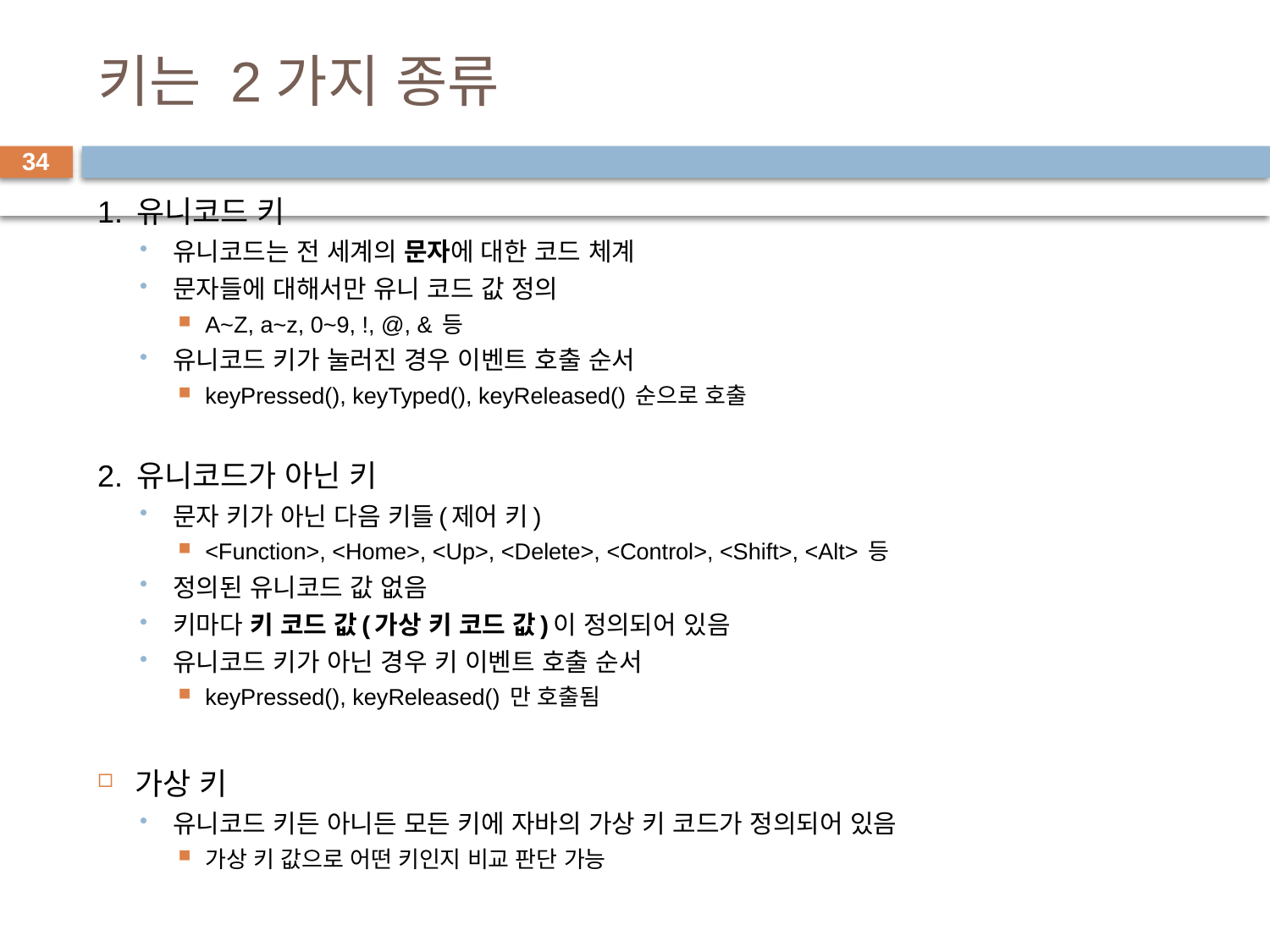

# 키는 2가지 종류
34
1. 유니코드 키
유니코드는 전 세계의 문자에 대한 코드 체계
문자들에 대해서만 유니 코드 값 정의
A~Z, a~z, 0~9, !, @, & 등
유니코드 키가 눌러진 경우 이벤트 호출 순서
keyPressed(), keyTyped(), keyReleased() 순으로 호출

2. 유니코드가 아닌 키
문자 키가 아닌 다음 키들(제어 키)
<Function>, <Home>, <Up>, <Delete>, <Control>, <Shift>, <Alt> 등
정의된 유니코드 값 없음
키마다 키 코드 값(가상 키 코드 값)이 정의되어 있음
유니코드 키가 아닌 경우 키 이벤트 호출 순서
keyPressed(), keyReleased() 만 호출됨

가상 키
유니코드 키든 아니든 모든 키에 자바의 가상 키 코드가 정의되어 있음
가상 키 값으로 어떤 키인지 비교 판단 가능